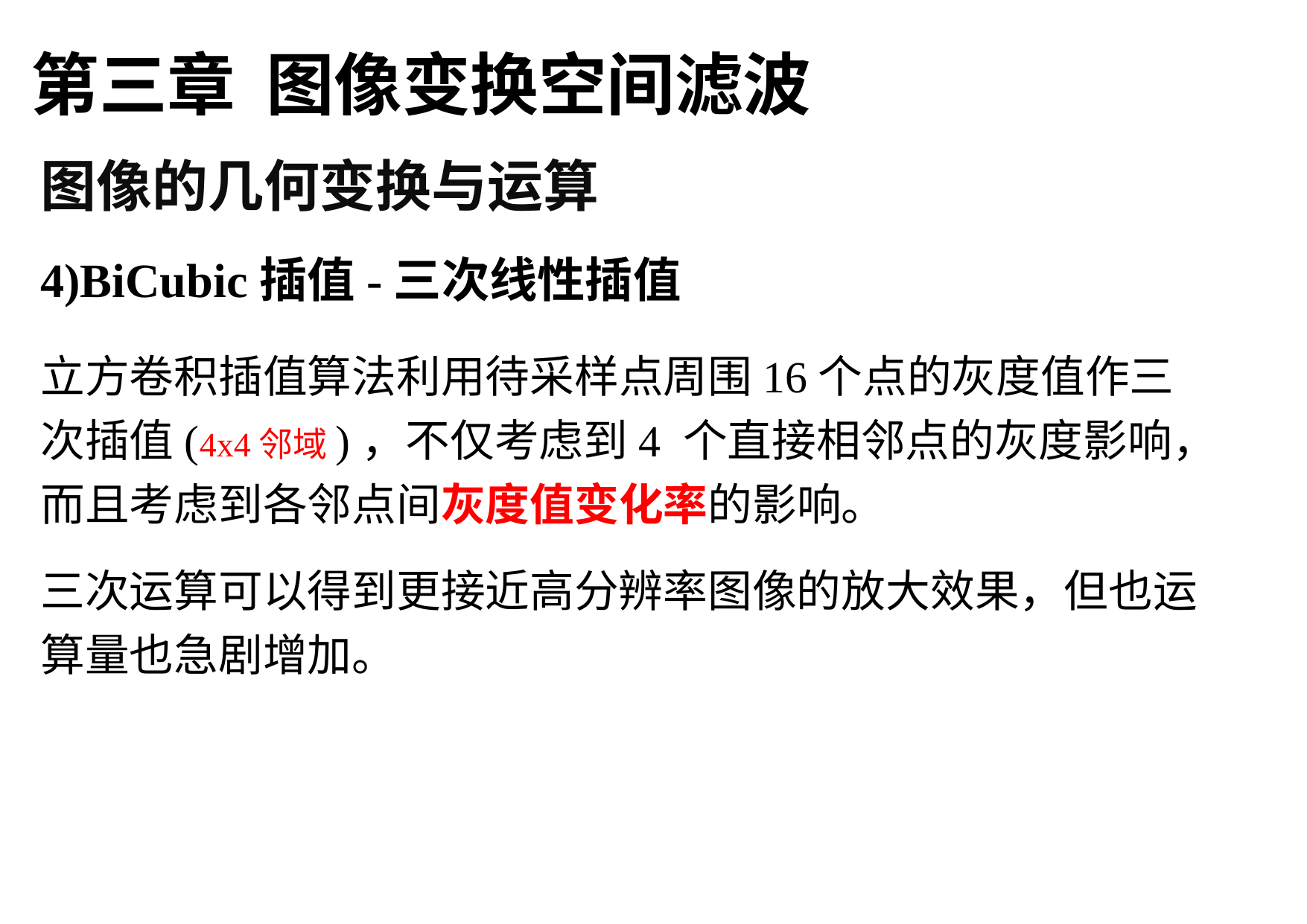

第三章  图像变换空间滤波
图像的几何变换与运算
4)BiCubic插值-三次线性插值
立方卷积插值算法利用待采样点周围16个点的灰度值作三次插值(4x4邻域)，不仅考虑到4 个直接相邻点的灰度影响，而且考虑到各邻点间灰度值变化率的影响。
三次运算可以得到更接近高分辨率图像的放大效果，但也运算量也急剧增加。